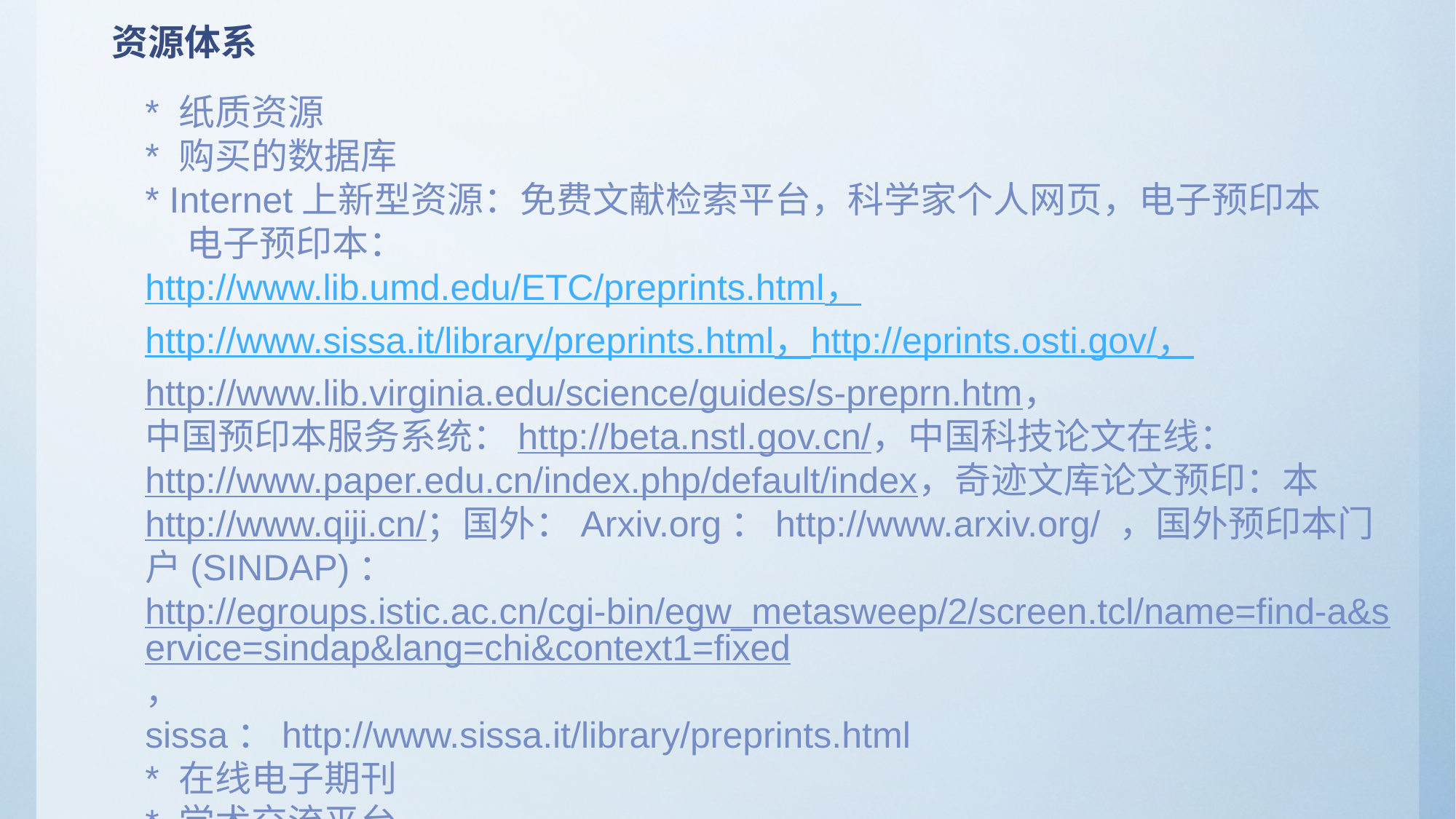

资源体系
* 纸质资源
* 购买的数据库
* Internet上新型资源：免费文献检索平台，科学家个人网页，电子预印本
    电子预印本：
http://www.lib.umd.edu/ETC/preprints.html，http://www.sissa.it/library/preprints.html，http://eprints.osti.gov/，http://www.lib.virginia.edu/science/guides/s-preprn.htm，
中国预印本服务系统：http://beta.nstl.gov.cn/，中国科技论文在线：                 http://www.paper.edu.cn/index.php/default/index，奇迹文库论文预印：本http://www.qiji.cn/；国外：Arxiv.org：http://www.arxiv.org/ ，国外预印本门户(SINDAP)：http://egroups.istic.ac.cn/cgi-bin/egw_metasweep/2/screen.tcl/name=find-a&service=sindap&lang=chi&context1=fixed，
sissa：http://www.sissa.it/library/preprints.html
* 在线电子期刊
* 学术交流平台